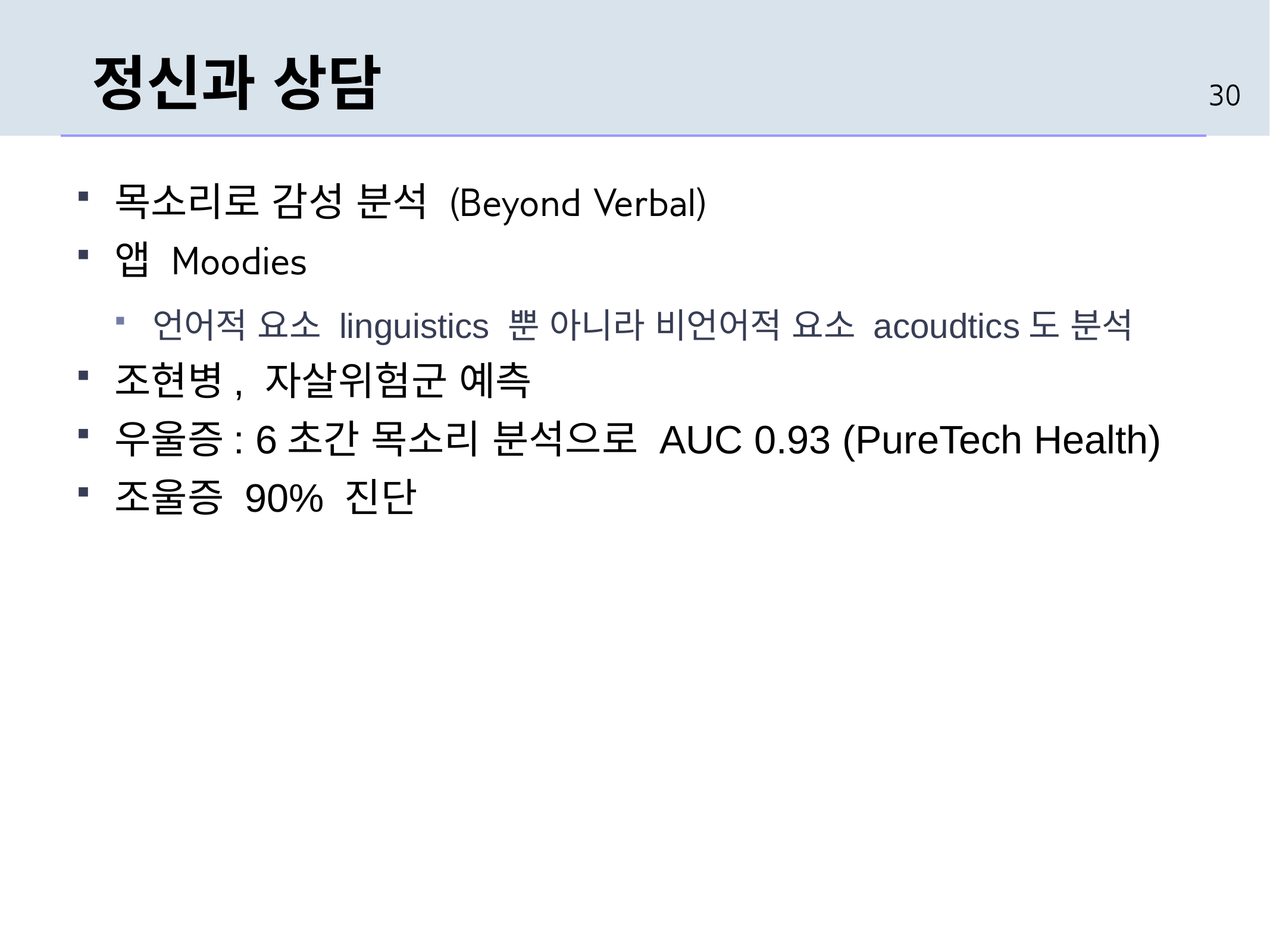

# 정신과 상담
30
목소리로 감성 분석 (Beyond Verbal)
앱 Moodies
언어적 요소 linguistics 뿐 아니라 비언어적 요소 acoudtics도 분석
조현병, 자살위험군 예측
우울증: 6초간 목소리 분석으로 AUC 0.93 (PureTech Health)
조울증 90% 진단